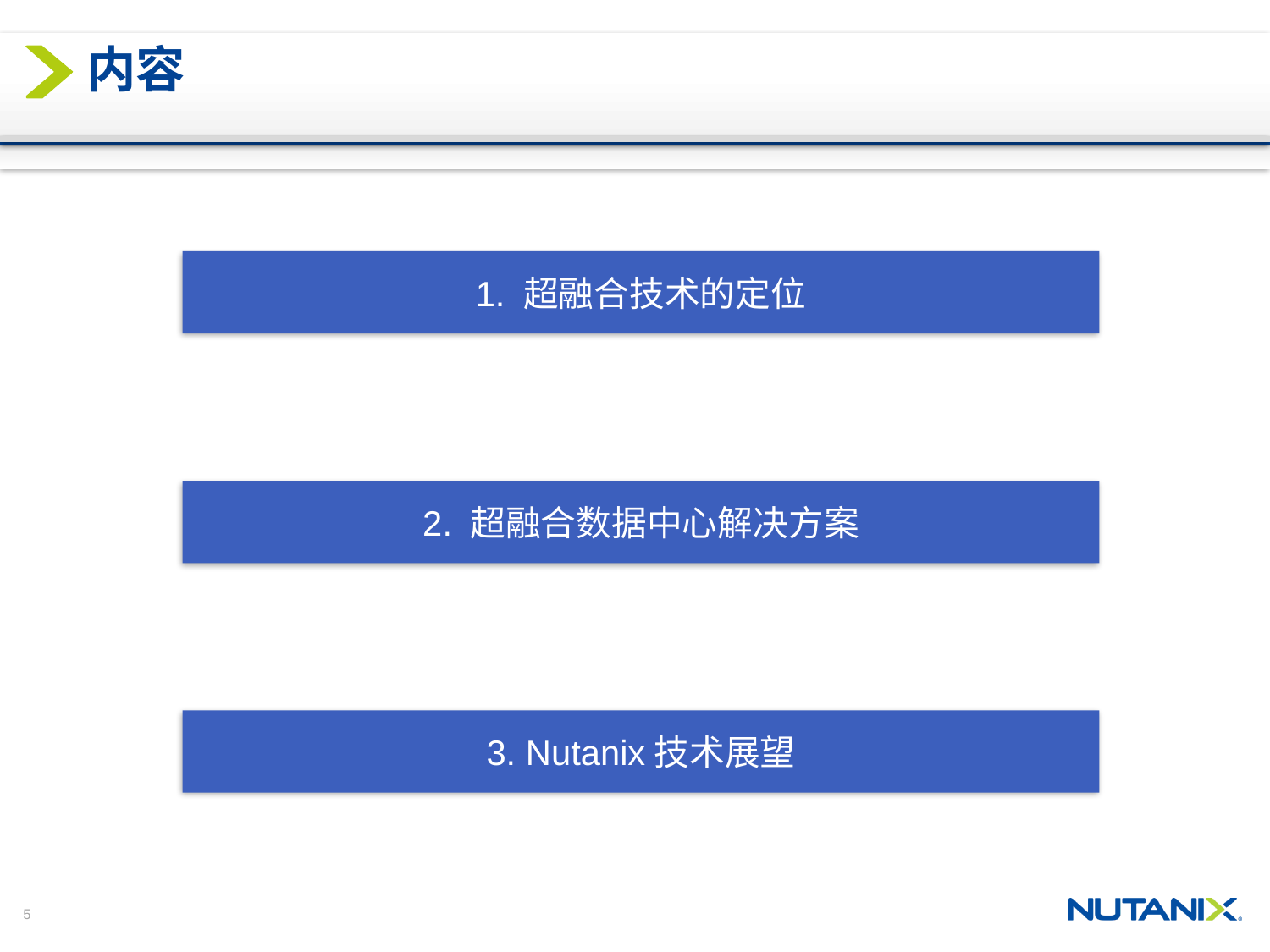

# 内容
1. 超融合技术的定位
2. 超融合数据中心解决方案
3. Nutanix技术展望